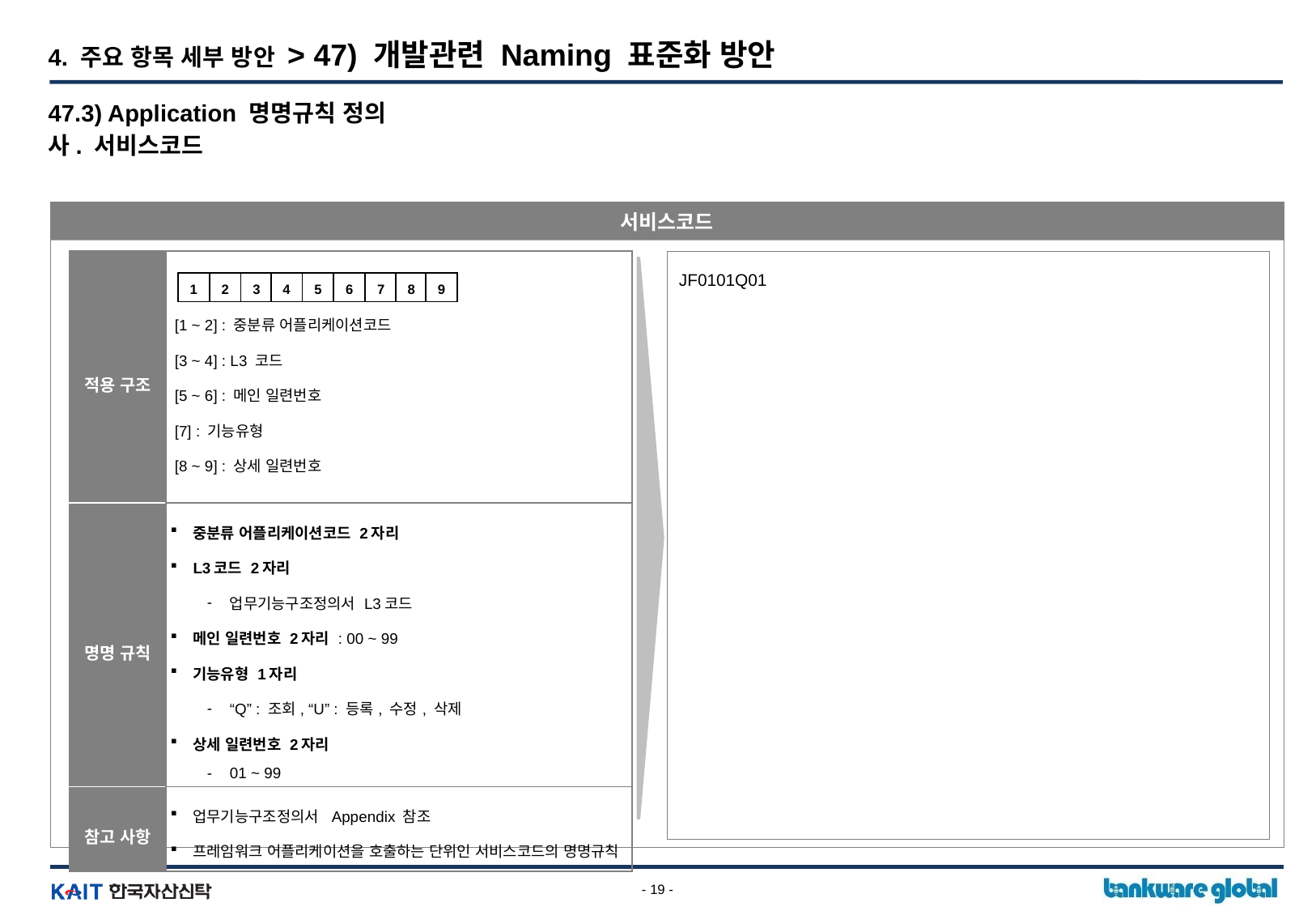

4. 주요 항목 세부 방안 > 47) 개발관련 Naming 표준화 방안
47.3) Application 명명규칙 정의
사. 서비스코드

서비스코드
| 적용 구조 | [1 ~ 2] : 중분류 어플리케이션코드 [3 ~ 4] : L3 코드 [5 ~ 6] : 메인 일련번호 [7] : 기능유형 [8 ~ 9] : 상세 일련번호 |
| --- | --- |
| 명명 규칙 | 중분류 어플리케이션코드 2자리 L3코드 2자리 업무기능구조정의서 L3코드 메인 일련번호 2자리 : 00 ~ 99 기능유형 1자리 “Q” : 조회, “U” : 등록, 수정, 삭제 상세 일련번호 2자리 01 ~ 99 |
| 참고 사항 | 업무기능구조정의서 Appendix 참조 프레임워크 어플리케이션을 호출하는 단위인 서비스코드의 명명규칙 |
JF0101Q01
9
1
2
3
4
5
6
7
8